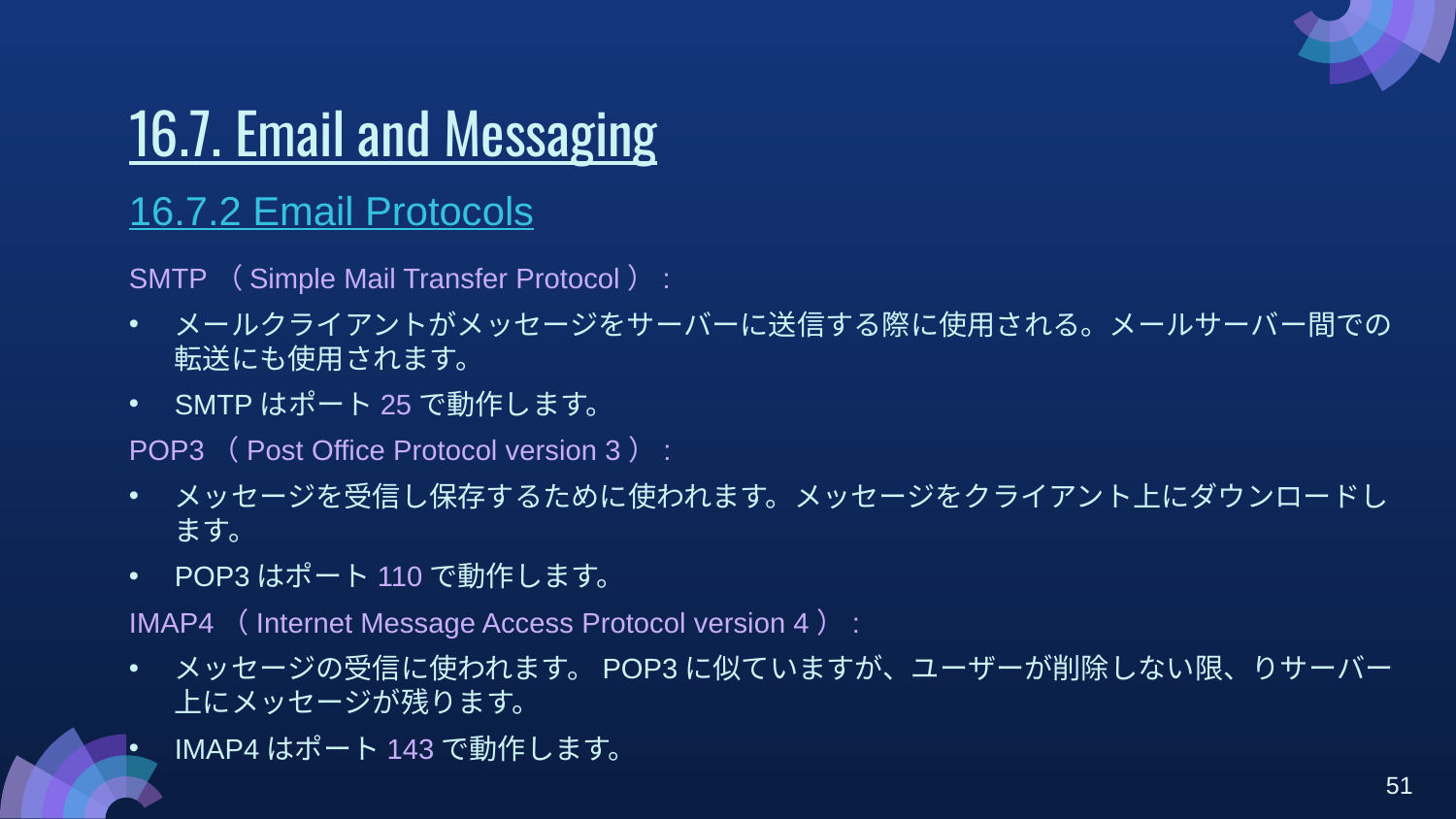

# 16.7. Email and Messaging
16.7.2 Email Protocols
SMTP（Simple Mail Transfer Protocol）:
メールクライアントがメッセージをサーバーに送信する際に使用される。メールサーバー間での転送にも使用されます。
SMTPはポート25で動作します。
POP3（Post Office Protocol version 3）:
メッセージを受信し保存するために使われます。メッセージをクライアント上にダウンロードします。
POP3はポート110で動作します。
IMAP4（Internet Message Access Protocol version 4）:
メッセージの受信に使われます。POP3に似ていますが、ユーザーが削除しない限、りサーバー上にメッセージが残ります。
IMAP4はポート143で動作します。
51